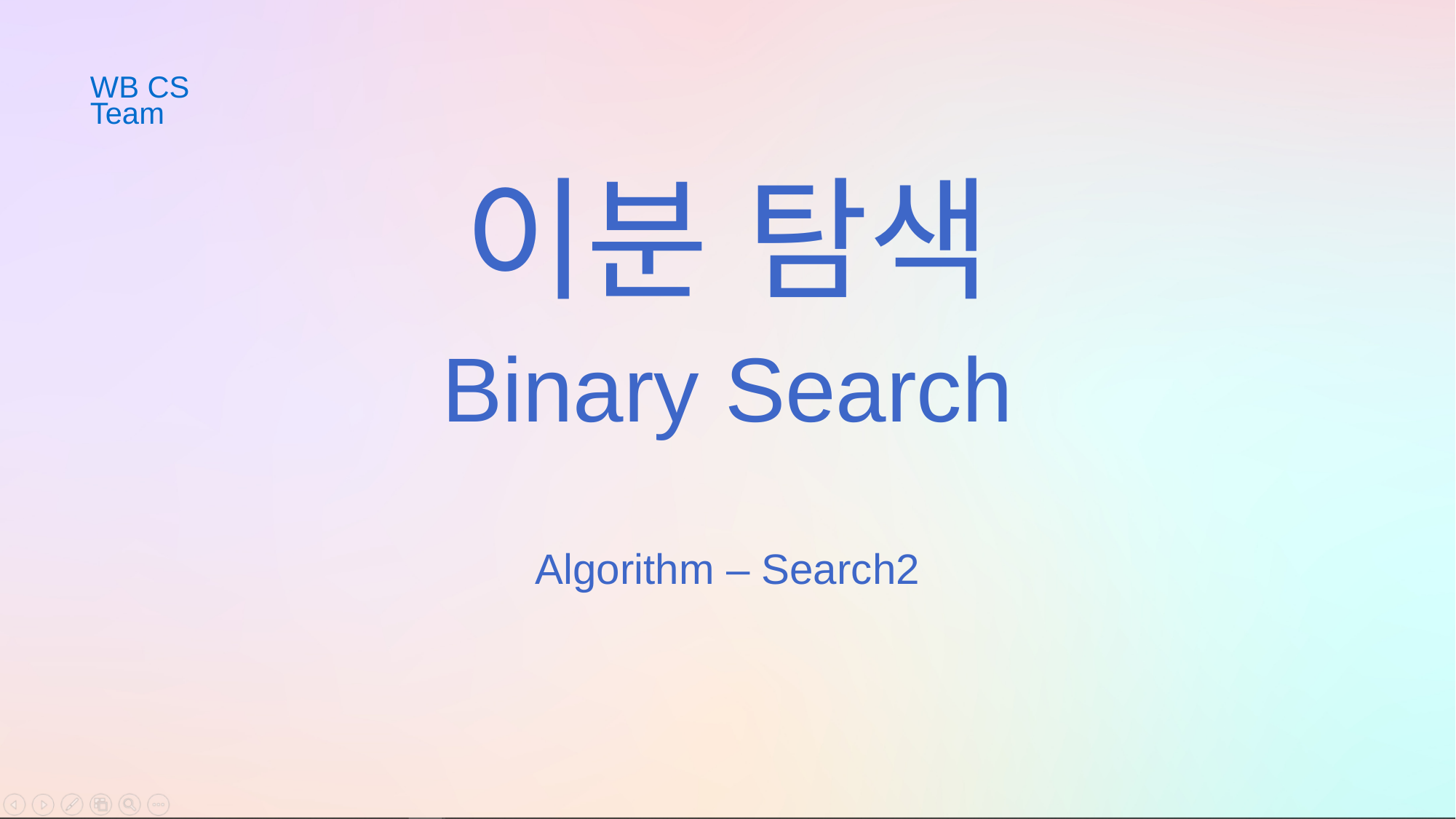

WB CS Team
이분 탐색
Binary Search
Algorithm – Search2